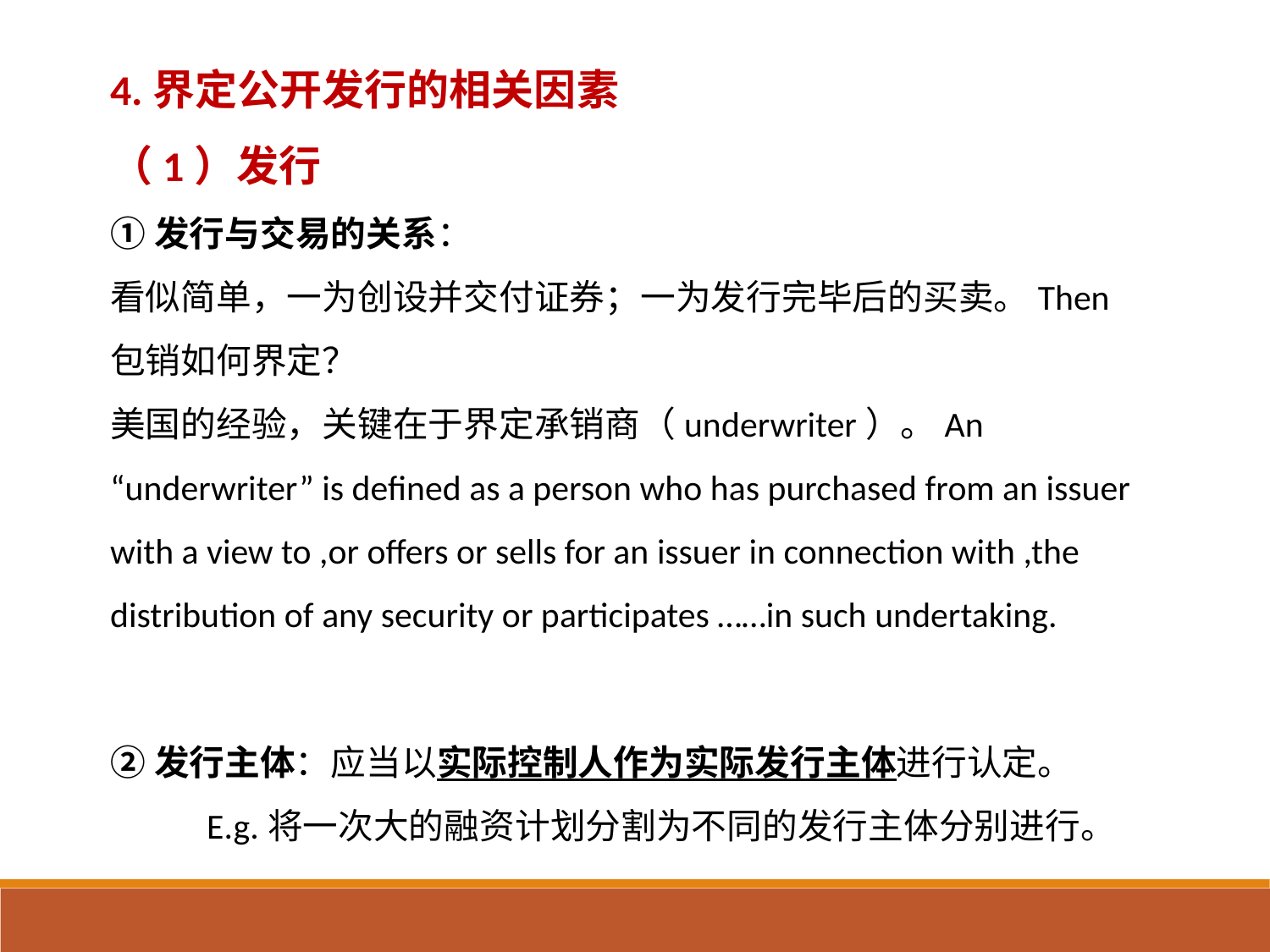

4.界定公开发行的相关因素
（1）发行
①发行与交易的关系：
看似简单，一为创设并交付证券；一为发行完毕后的买卖。Then 包销如何界定？
美国的经验，关键在于界定承销商（underwriter）。An “underwriter” is defined as a person who has purchased from an issuer with a view to ,or offers or sells for an issuer in connection with ,the distribution of any security or participates ……in such undertaking.

②发行主体：应当以实际控制人作为实际发行主体进行认定。
            E.g.将一次大的融资计划分割为不同的发行主体分别进行。